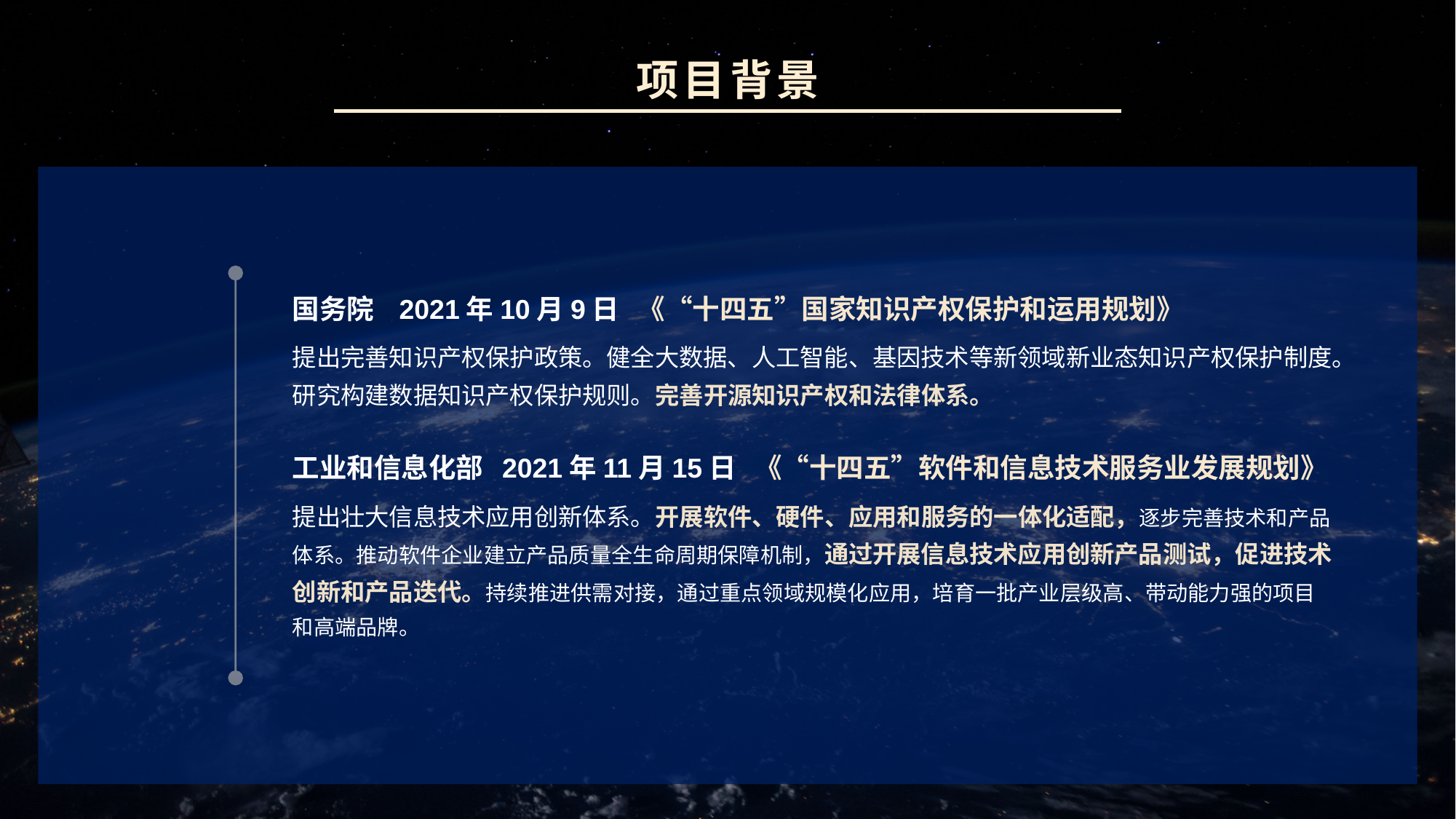

项目背景

国务院   2021年10月9日   《“十四五”国家知识产权保护和运用规划》
提出完善知识产权保护政策。健全大数据、人工智能、基因技术等新领域新业态知识产权保护制度。研究构建数据知识产权保护规则。完善开源知识产权和法律体系。
工业和信息化部  2021年11月15日   《“十四五”软件和信息技术服务业发展规划》
提出壮大信息技术应用创新体系。开展软件、硬件、应用和服务的一体化适配，逐步完善技术和产品体系。推动软件企业建立产品质量全生命周期保障机制，通过开展信息技术应用创新产品测试，促进技术创新和产品迭代。持续推进供需对接，通过重点领域规模化应用，培育一批产业层级高、带动能力强的项目和高端品牌。